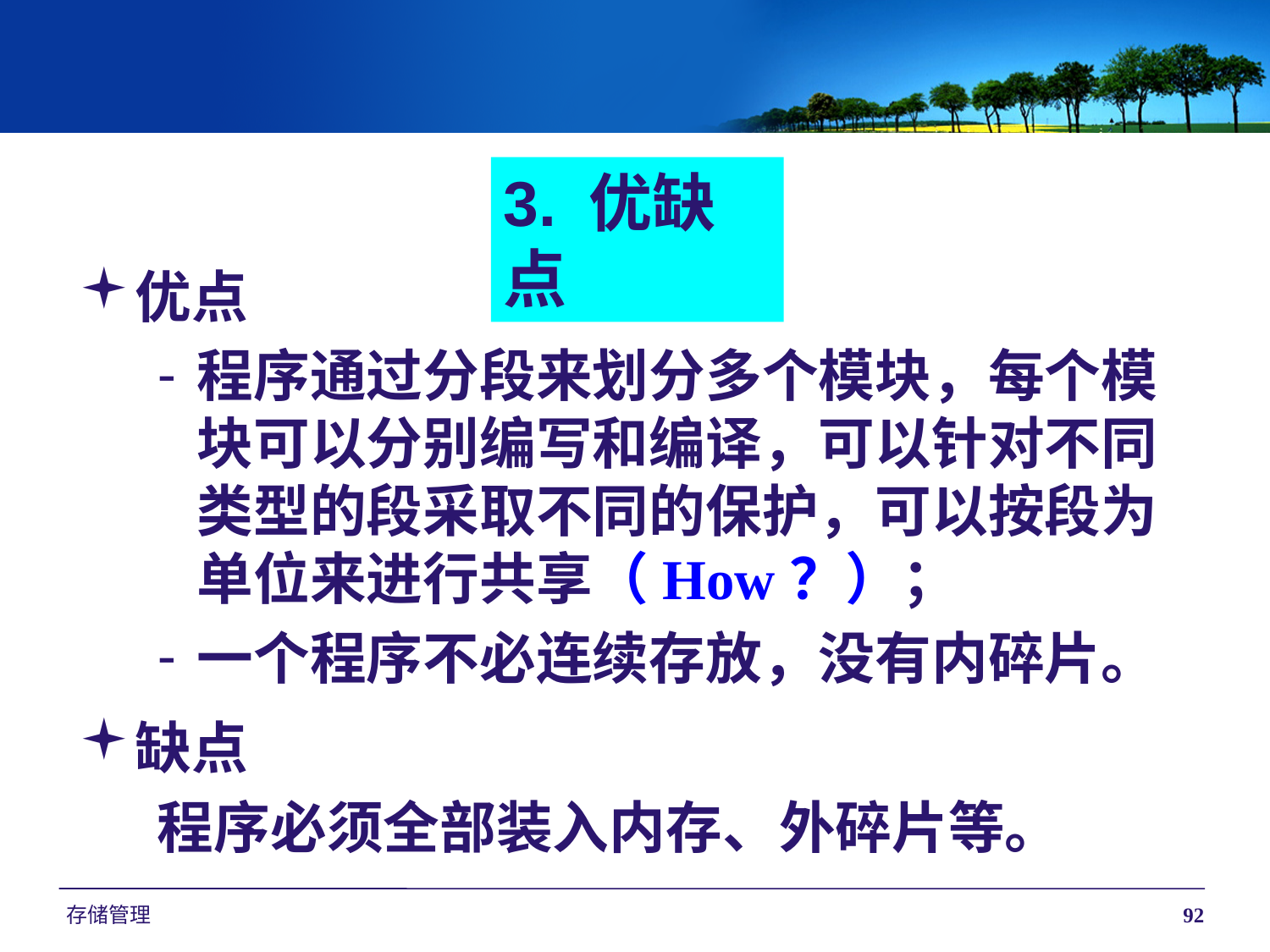

3. 优缺点
优点
程序通过分段来划分多个模块，每个模块可以分别编写和编译，可以针对不同类型的段采取不同的保护，可以按段为单位来进行共享（How？）；
一个程序不必连续存放，没有内碎片。
缺点
程序必须全部装入内存、外碎片等。
存储管理
92